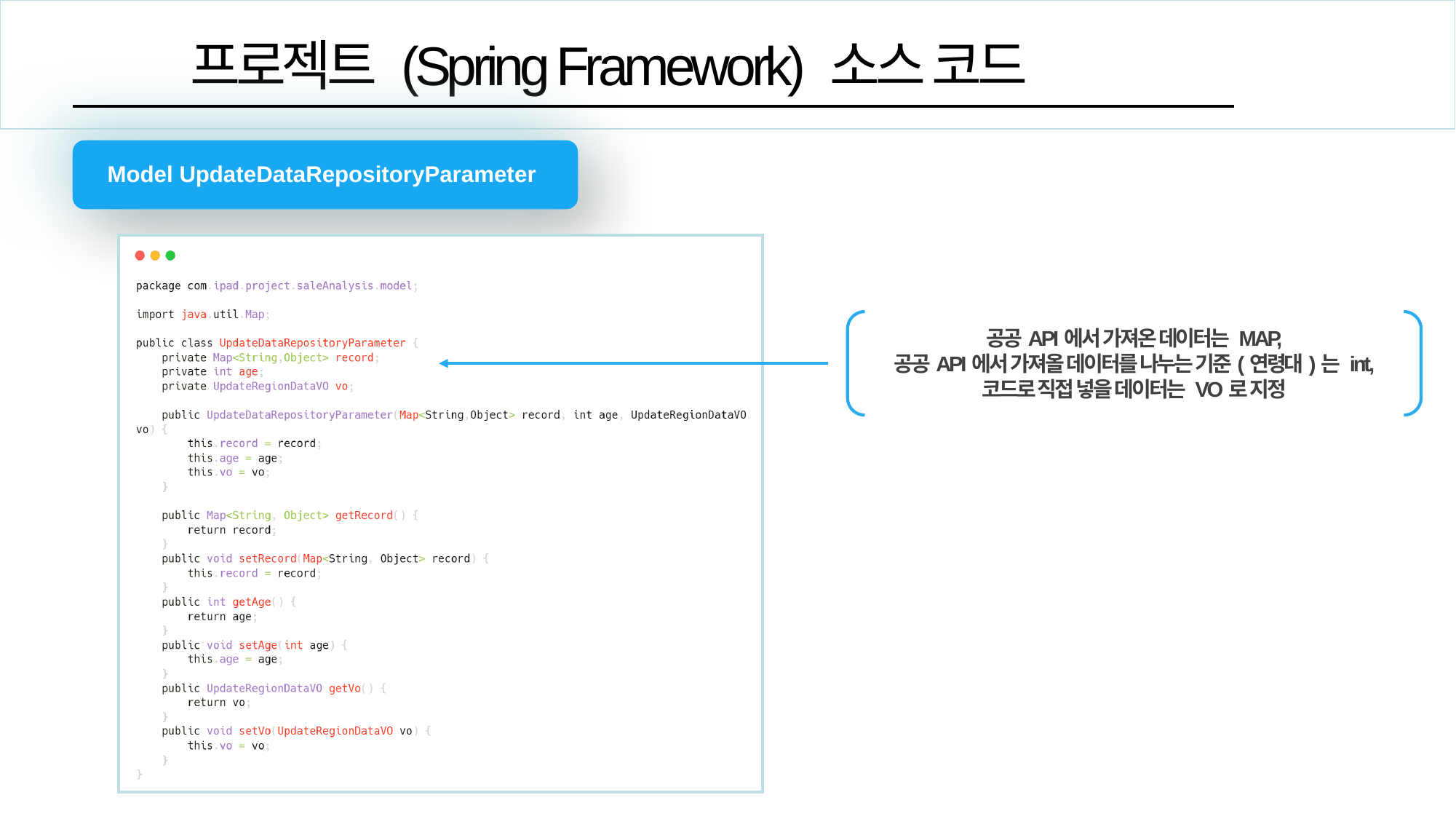

프로젝트 (Spring Framework) 소스 코드

Model UpdateDataRepositoryParameter

공공API에서 가져온 데이터는 MAP,
공공API에서 가져올 데이터를 나누는 기준(연령대)는 int,
코드로 직접 넣을 데이터는 VO로 지정